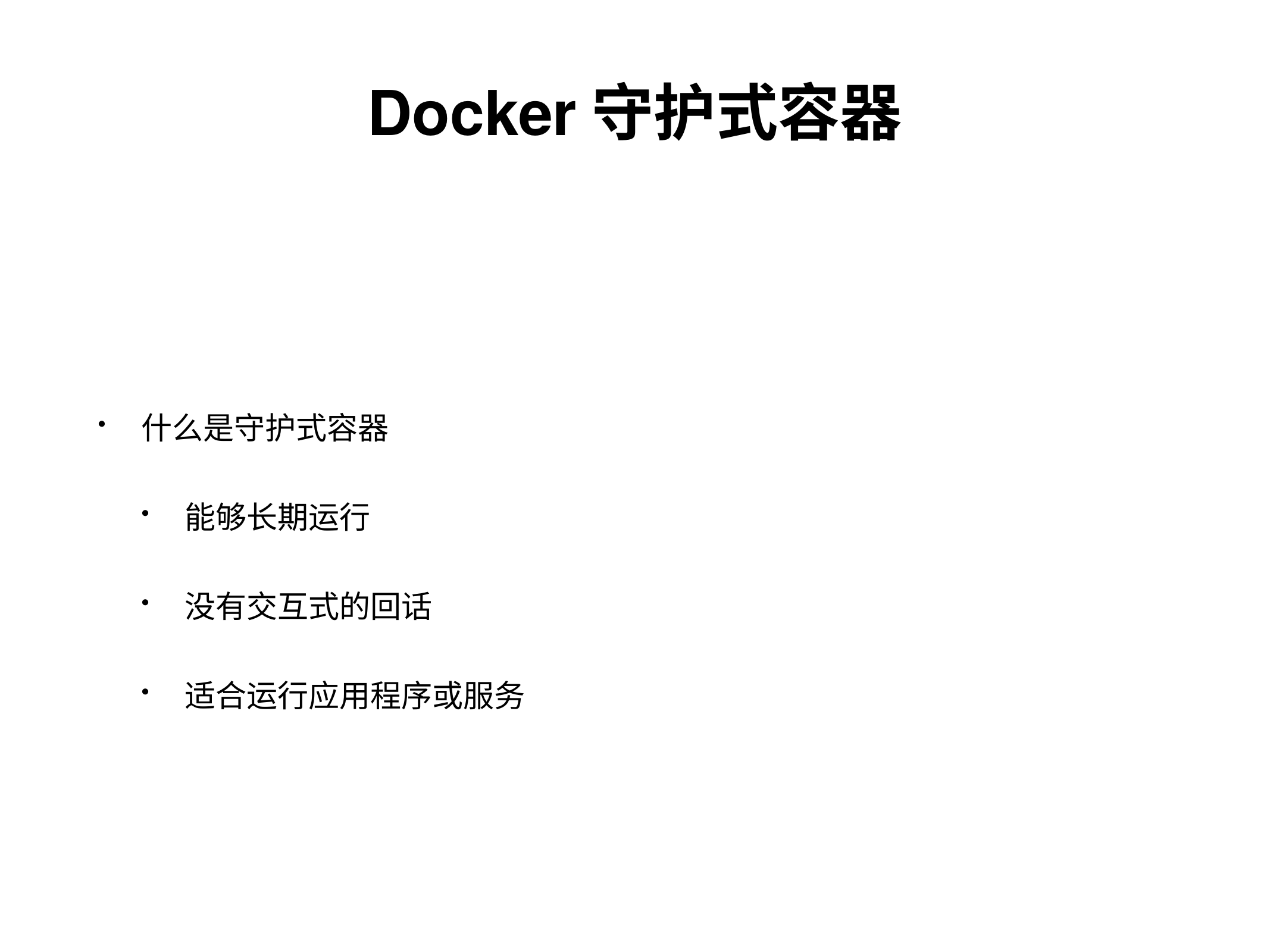

# Docker守护式容器
什么是守护式容器
能够长期运行
没有交互式的回话
适合运行应用程序或服务